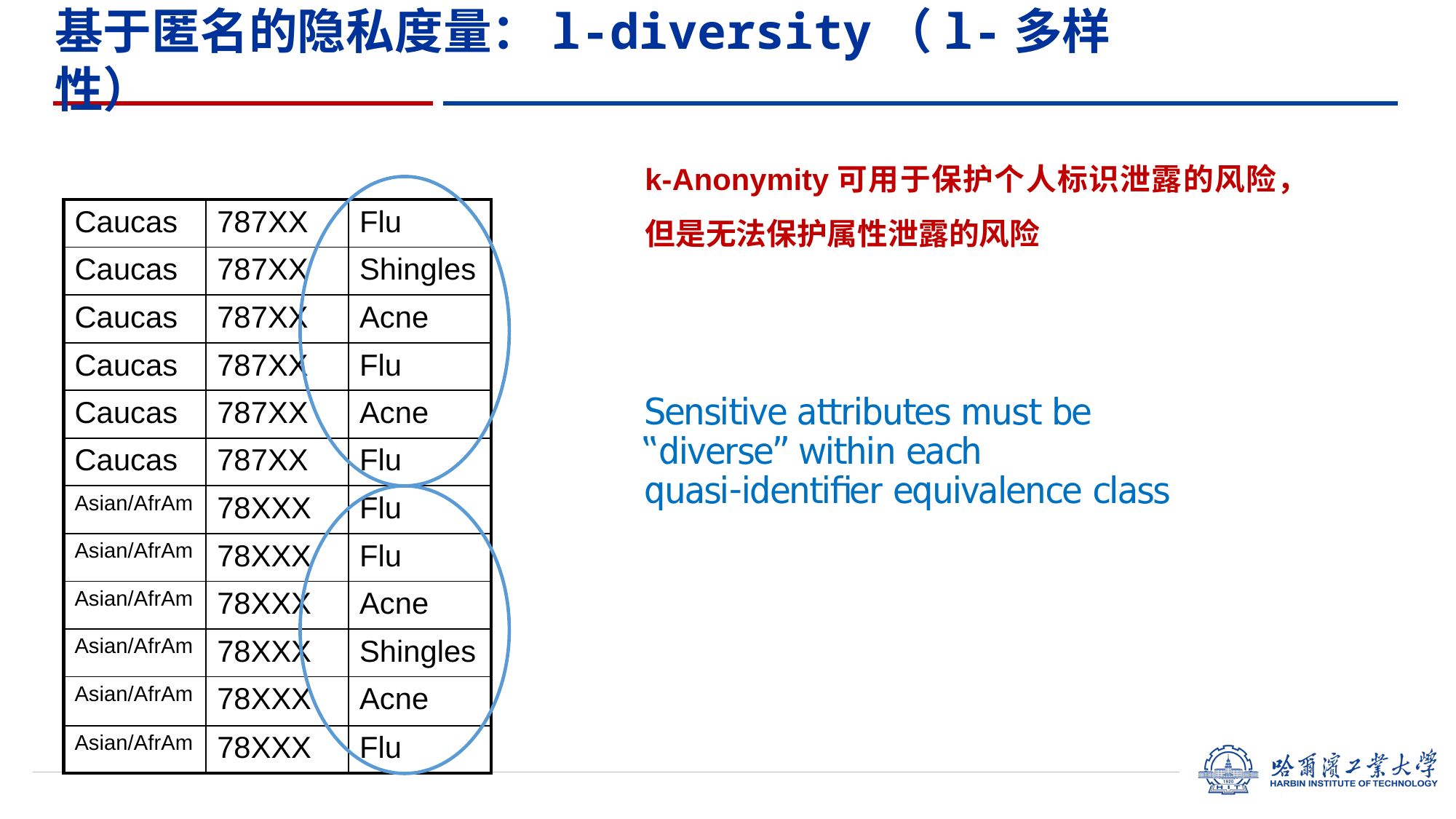

基于匿名的隐私度量：l-diversity（l-多样性）
k-Anonymity可用于保护个人标识泄露的风险，但是无法保护属性泄露的风险

| Caucas | 787XX | Flu |
| --- | --- | --- |
| Caucas | 787XX | Shingles |
| Caucas | 787XX | Acne |
| Caucas | 787XX | Flu |
| Caucas | 787XX | Acne |
| Caucas | 787XX | Flu |
| Asian/AfrAm | 78XXX | Flu |
| Asian/AfrAm | 78XXX | Flu |
| Asian/AfrAm | 78XXX | Acne |
| Asian/AfrAm | 78XXX | Shingles |
| Asian/AfrAm | 78XXX | Acne |
| Asian/AfrAm | 78XXX | Flu |
Sensitive attributes must be
“diverse” within each
quasi-identifier equivalence class